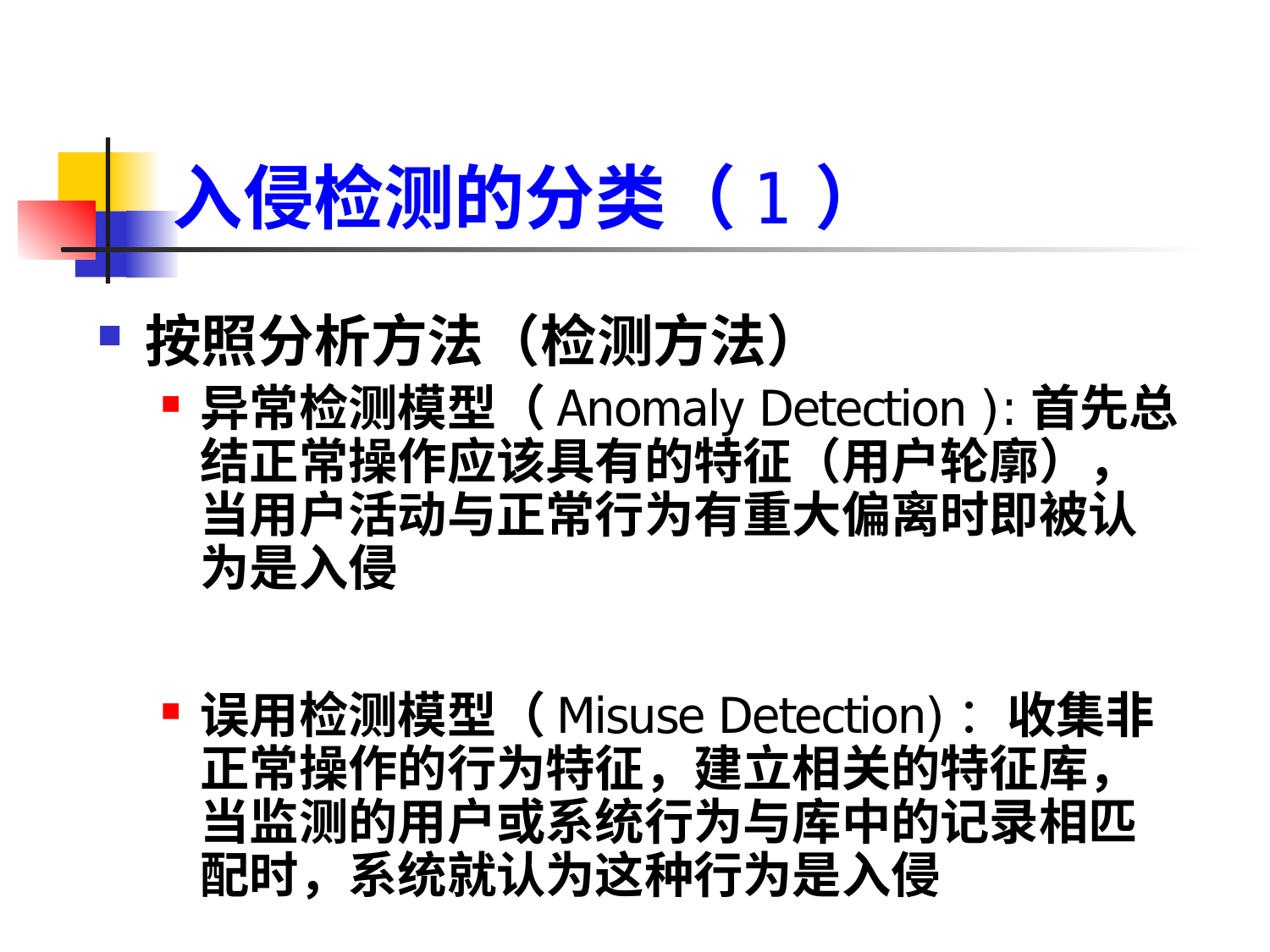

# 入侵检测的分类（1）
按照分析方法（检测方法）
异常检测模型（Anomaly Detection ):首先总结正常操作应该具有的特征（用户轮廓），当用户活动与正常行为有重大偏离时即被认为是入侵

误用检测模型（Misuse Detection)：收集非正常操作的行为特征，建立相关的特征库，当监测的用户或系统行为与库中的记录相匹配时，系统就认为这种行为是入侵